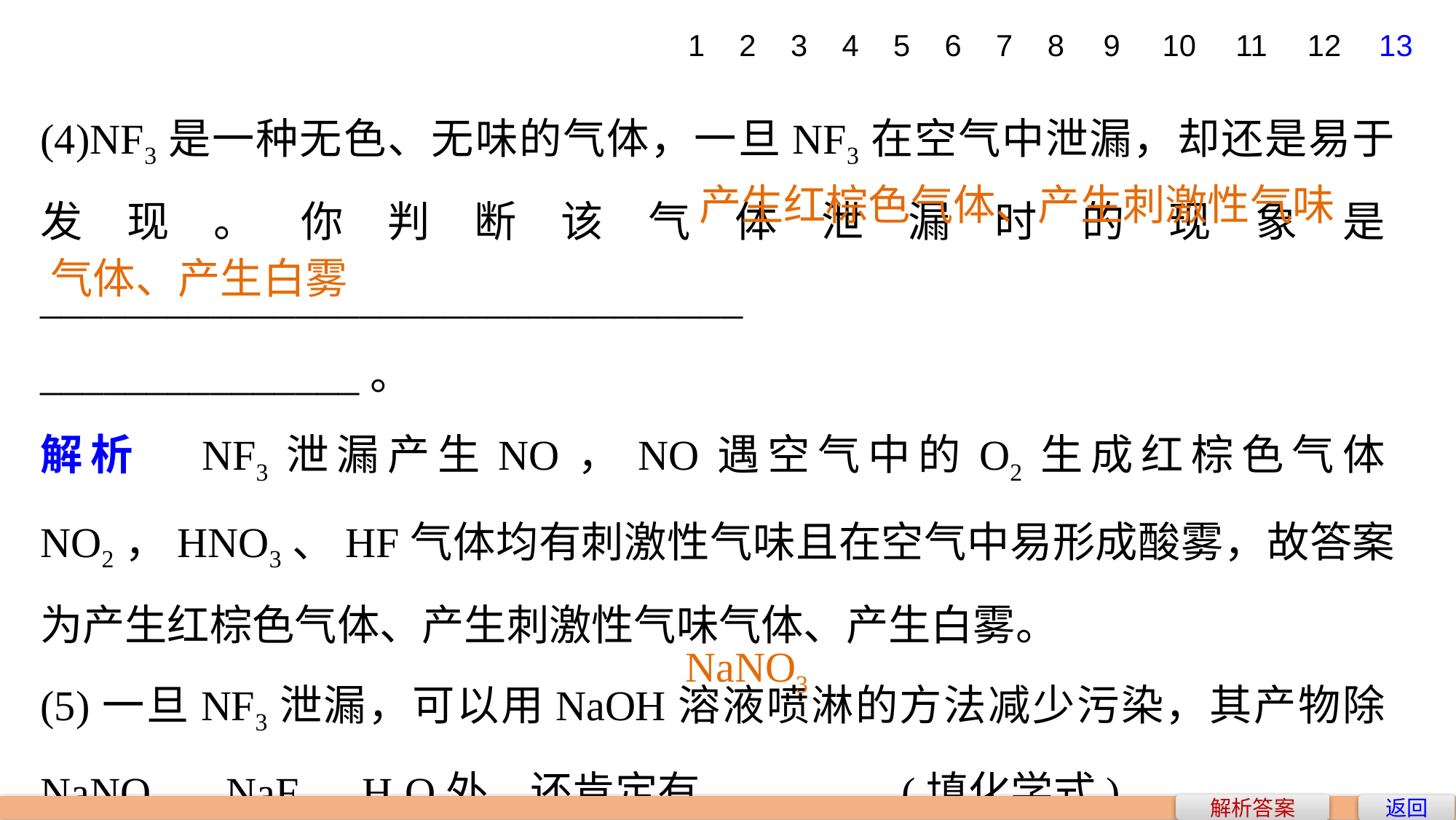

1
2
3
4
5
6
7
8
9
10
11
12
13
(4)NF3是一种无色、无味的气体，一旦NF3在空气中泄漏，却还是易于发现。你判断该气体泄漏时的现象是_________________________________
_______________。
解析　NF3泄漏产生NO，NO遇空气中的O2生成红棕色气体NO2，HNO3、HF气体均有刺激性气味且在空气中易形成酸雾，故答案为产生红棕色气体、产生刺激性气味气体、产生白雾。
(5)一旦NF3泄漏，可以用NaOH溶液喷淋的方法减少污染，其产物除NaNO2、NaF、H2O外，还肯定有_________(填化学式)。
解析　NF3与H2O反应产生HNO3，HNO3和NaOH反应必生成NaNO3。
产生红棕色气体、产生刺激性气味
气体、产生白雾
NaNO3
解析答案
返回